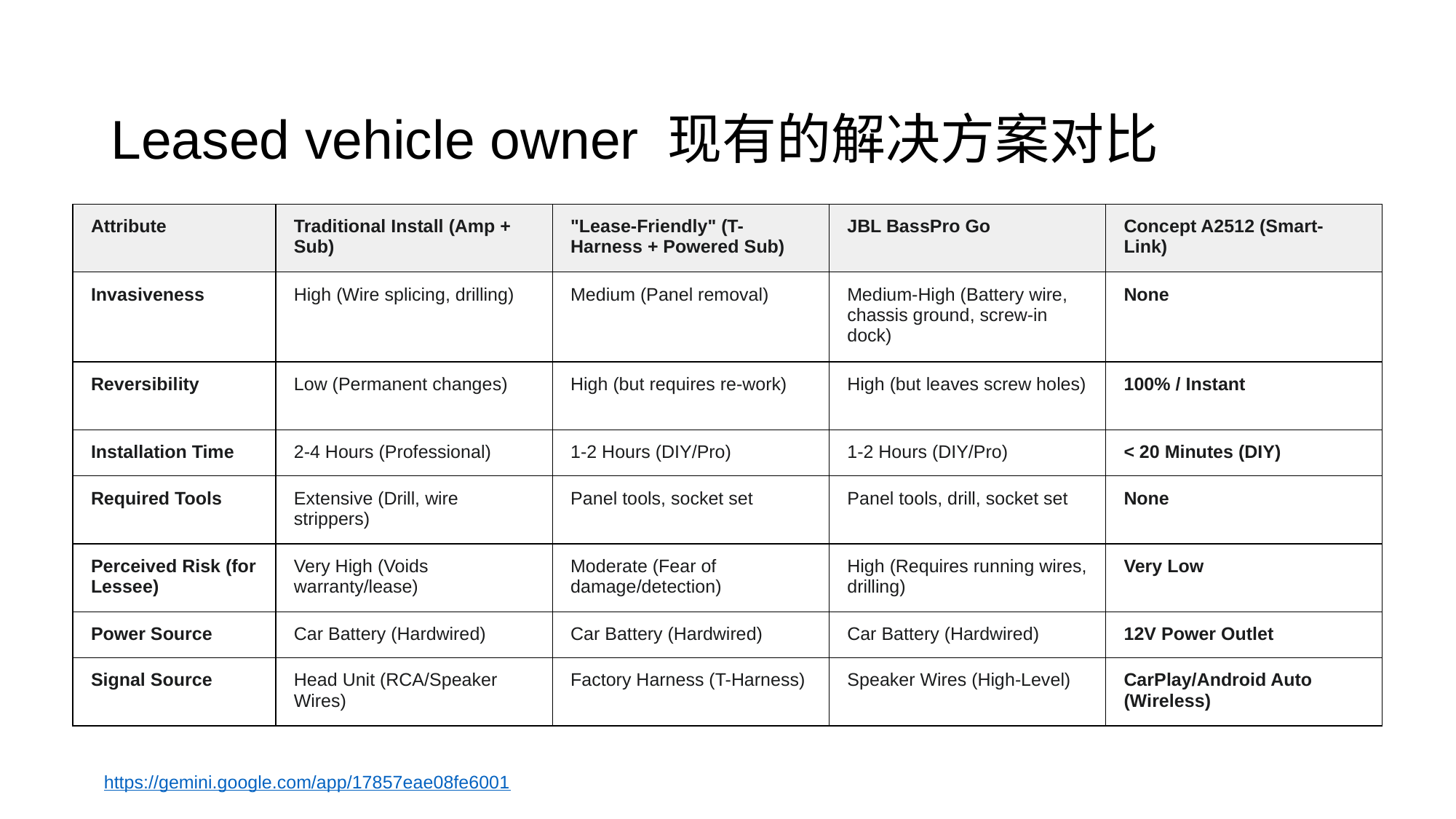

# Leased vehicle owner 现有的解决方案对比
| Attribute | Traditional Install (Amp + Sub) | "Lease-Friendly" (T-Harness + Powered Sub) | JBL BassPro Go | Concept A2512 (Smart-Link) |
| --- | --- | --- | --- | --- |
| Invasiveness | High (Wire splicing, drilling) | Medium (Panel removal) | Medium-High (Battery wire, chassis ground, screw-in dock) | None |
| Reversibility | Low (Permanent changes) | High (but requires re-work) | High (but leaves screw holes) | 100% / Instant |
| Installation Time | 2-4 Hours (Professional) | 1-2 Hours (DIY/Pro) | 1-2 Hours (DIY/Pro) | < 20 Minutes (DIY) |
| Required Tools | Extensive (Drill, wire strippers) | Panel tools, socket set | Panel tools, drill, socket set | None |
| Perceived Risk (for Lessee) | Very High (Voids warranty/lease) | Moderate (Fear of damage/detection) | High (Requires running wires, drilling) | Very Low |
| Power Source | Car Battery (Hardwired) | Car Battery (Hardwired) | Car Battery (Hardwired) | 12V Power Outlet |
| Signal Source | Head Unit (RCA/Speaker Wires) | Factory Harness (T-Harness) | Speaker Wires (High-Level) | CarPlay/Android Auto (Wireless) |
https://gemini.google.com/app/17857eae08fe6001